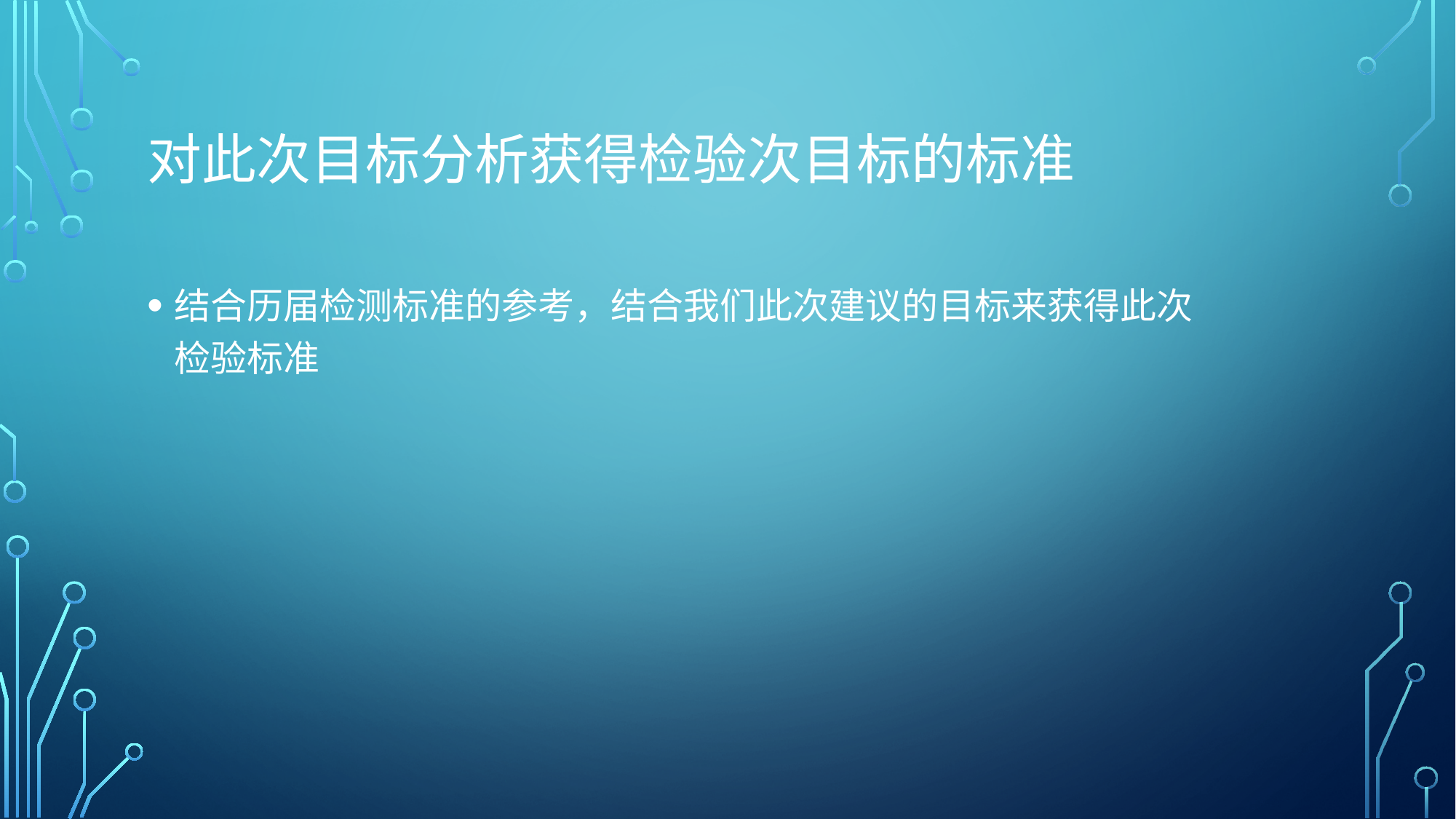

# 对此次目标分析获得检验次目标的标准
结合历届检测标准的参考，结合我们此次建议的目标来获得此次检验标准